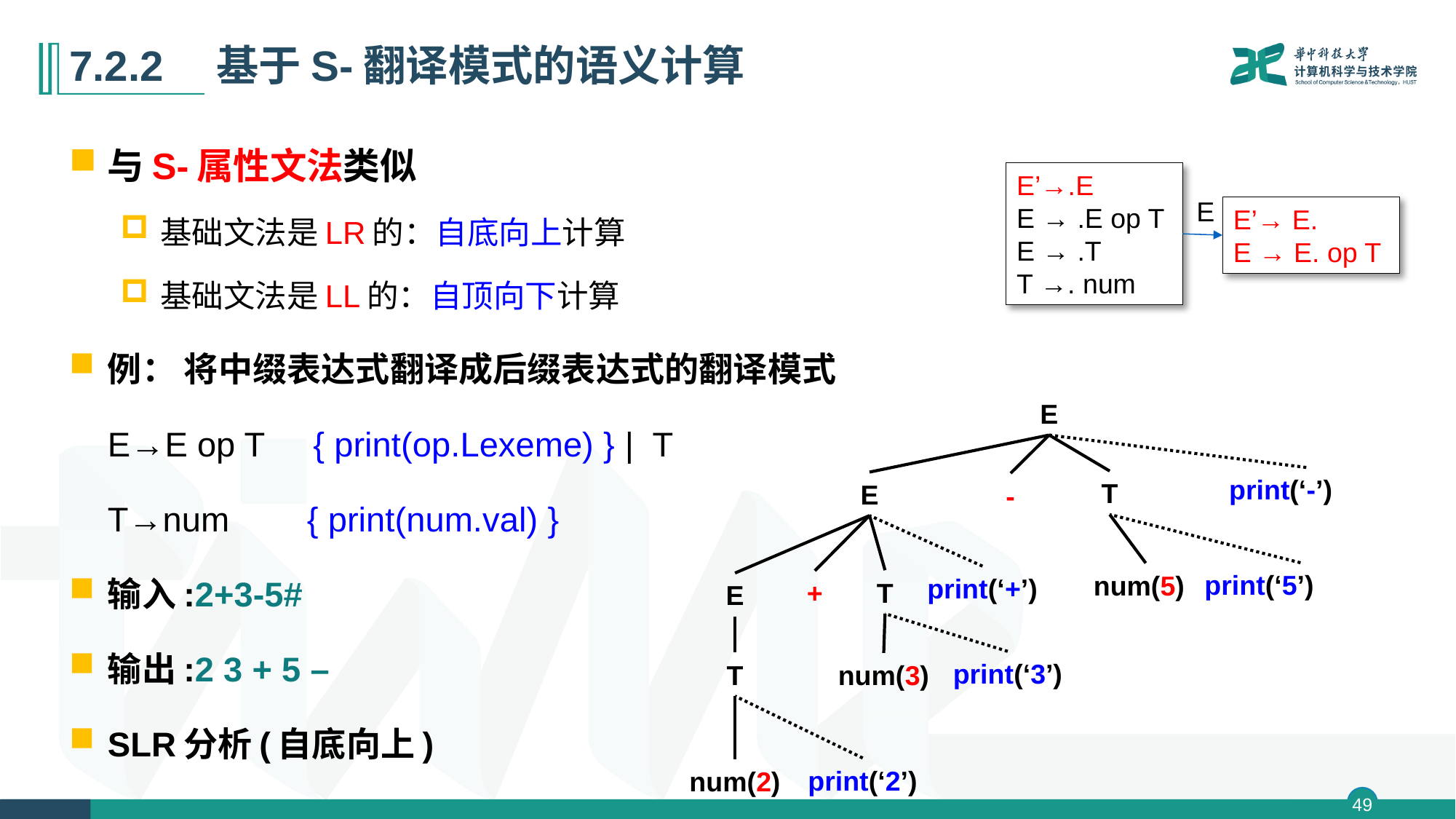

# 7.2.2　基于S-翻译模式的语义计算
与S-属性文法类似
基础文法是LR的：自底向上计算
基础文法是LL的：自顶向下计算
例： 将中缀表达式翻译成后缀表达式的翻译模式
    E→E op T     { print(op.Lexeme) } |  T
    T→num        { print(num.val) }
输入:2+3-5#
输出:2 3 + 5 –
SLR分析(自底向上)

E’→.E
E → .E op T
E → .T
T →. num
E
E’→ E.
E → E. op T
E
print(‘-’)
T
E
-
print(‘5’)
num(5)
print(‘+’)
T
+
E
print(‘3’)
T
num(3)
print(‘2’)
num(2)